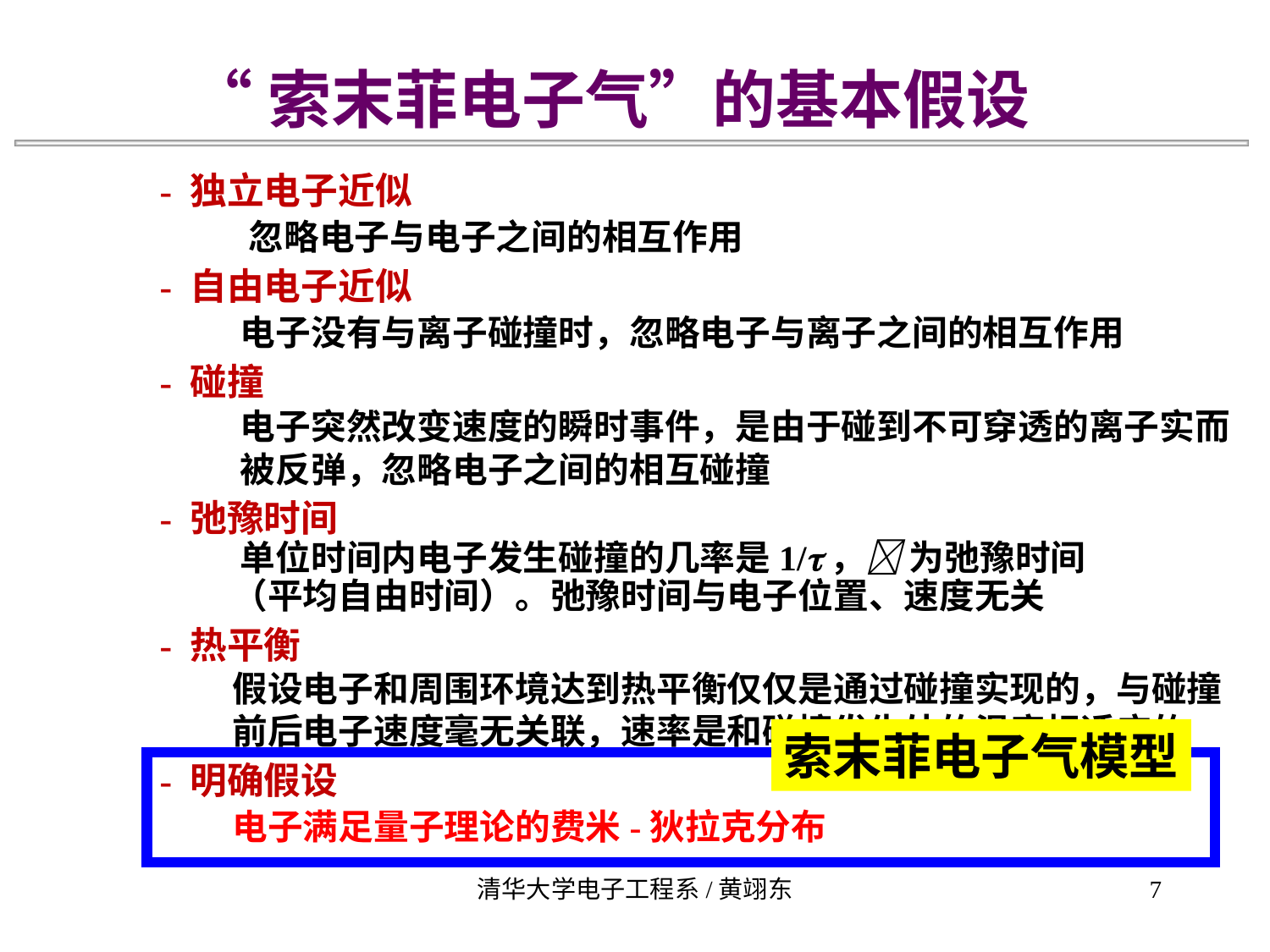

“索末菲电子气”的基本假设

- 独立电子近似
          忽略电子与电子之间的相互作用
- 自由电子近似
         电子没有与离子碰撞时，忽略电子与离子之间的相互作用
- 碰撞
         电子突然改变速度的瞬时事件，是由于碰到不可穿透的离子实而
         被反弹，忽略电子之间的相互碰撞
- 弛豫时间
         单位时间内电子发生碰撞的几率是1/τ，τ 为弛豫时间
        （平均自由时间）。弛豫时间与电子位置、速度无关
- 热平衡
        假设电子和周围环境达到热平衡仅仅是通过碰撞实现的，与碰撞
        前后电子速度毫无关联，速率是和碰撞发生处的温度相适应的
- 明确假设
        电子满足量子理论的费米-狄拉克分布
索末菲电子气模型

清华大学电子工程系/黄翊东
7